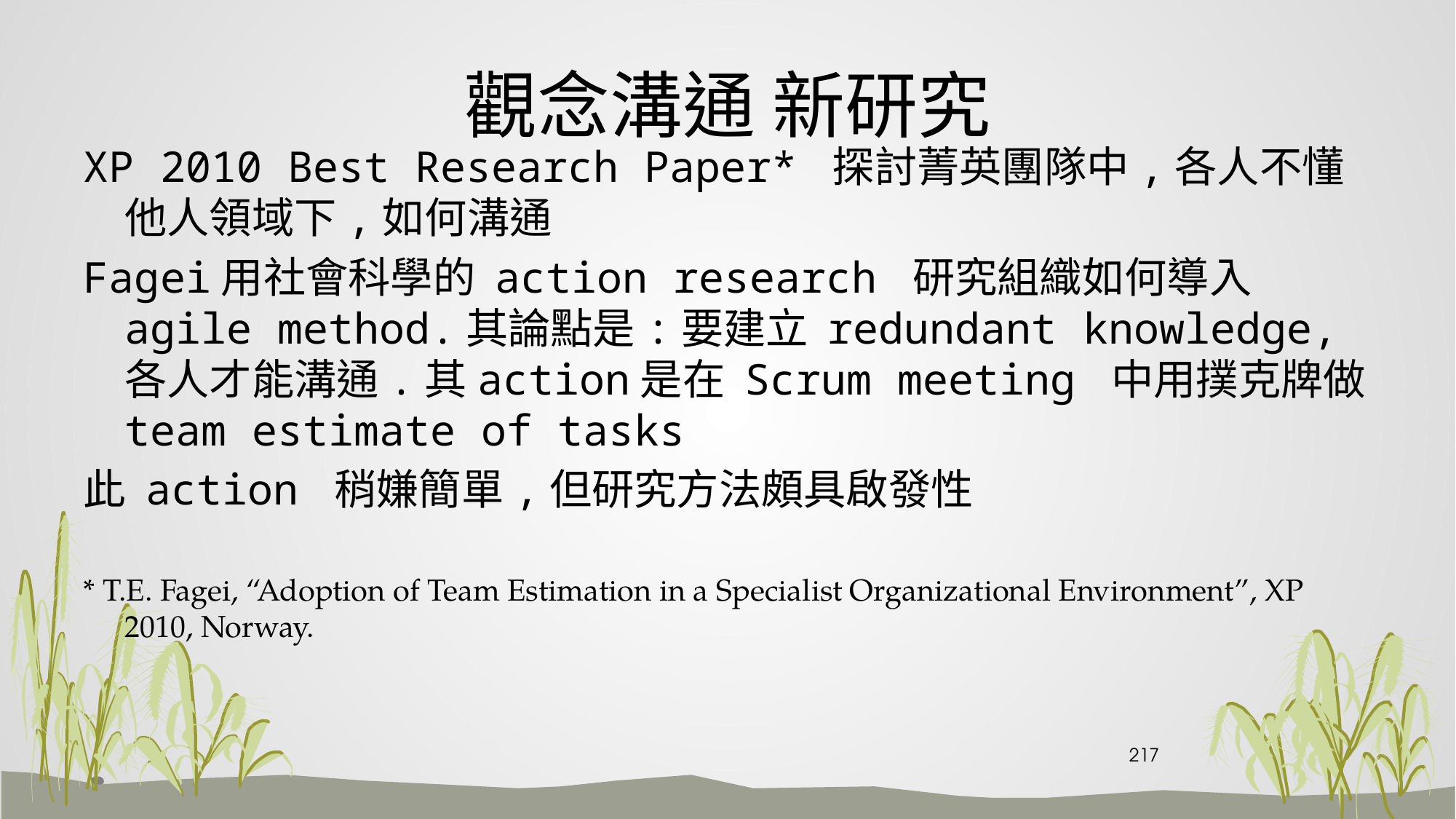

# 觀念溝通 新研究
XP 2010 Best Research Paper* 探討菁英團隊中,各人不懂他人領域下,如何溝通
Fagei用社會科學的 action research 研究組織如何導入 agile method.其論點是:要建立 redundant knowledge,各人才能溝通.其action是在 Scrum meeting 中用撲克牌做 team estimate of tasks
此 action 稍嫌簡單,但研究方法頗具啟發性

* T.E. Fagei, “Adoption of Team Estimation in a Specialist Organizational Environment”, XP 2010, Norway.
217